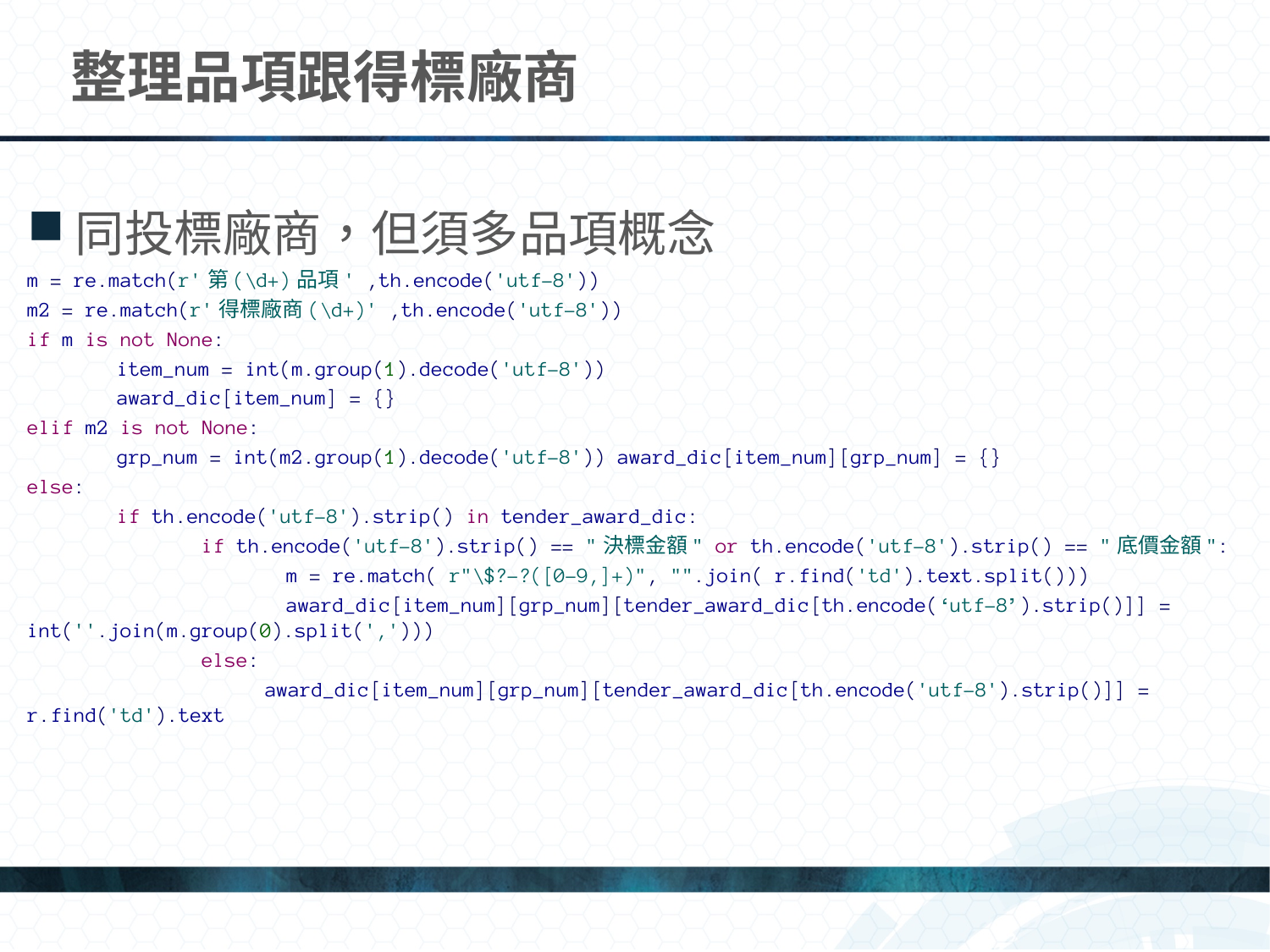

# 整理品項跟得標廠商
同投標廠商，但須多品項概念
m = re.match(r'第(\d+)品項' ,th.encode('utf-8'))
m2 = re.match(r'得標廠商(\d+)' ,th.encode('utf-8'))
if m is not None:
　　　　item_num = int(m.group(1).decode('utf-8'))
　　　　award_dic[item_num] = {}
elif m2 is not None:
　　　　grp_num = int(m2.group(1).decode('utf-8')) award_dic[item_num][grp_num] = {}
else:
　　　　if th.encode('utf-8').strip() in tender_award_dic:
　　　　　　　　if th.encode('utf-8').strip() == "決標金額" or th.encode('utf-8').strip() == "底價金額":
　　　　　　　　　　　　m = re.match( r"\$?-?([0-9,]+)", "".join( r.find('td').text.split()))
　　　　　　　　　　　　award_dic[item_num][grp_num][tender_award_dic[th.encode(‘utf-8’).strip()]] = 　　int(''.join(m.group(0).split(',')))
　　　　　　　　else:
　　　　　　　　　　　award_dic[item_num][grp_num][tender_award_dic[th.encode('utf-8').strip()]] = r.find('td').text